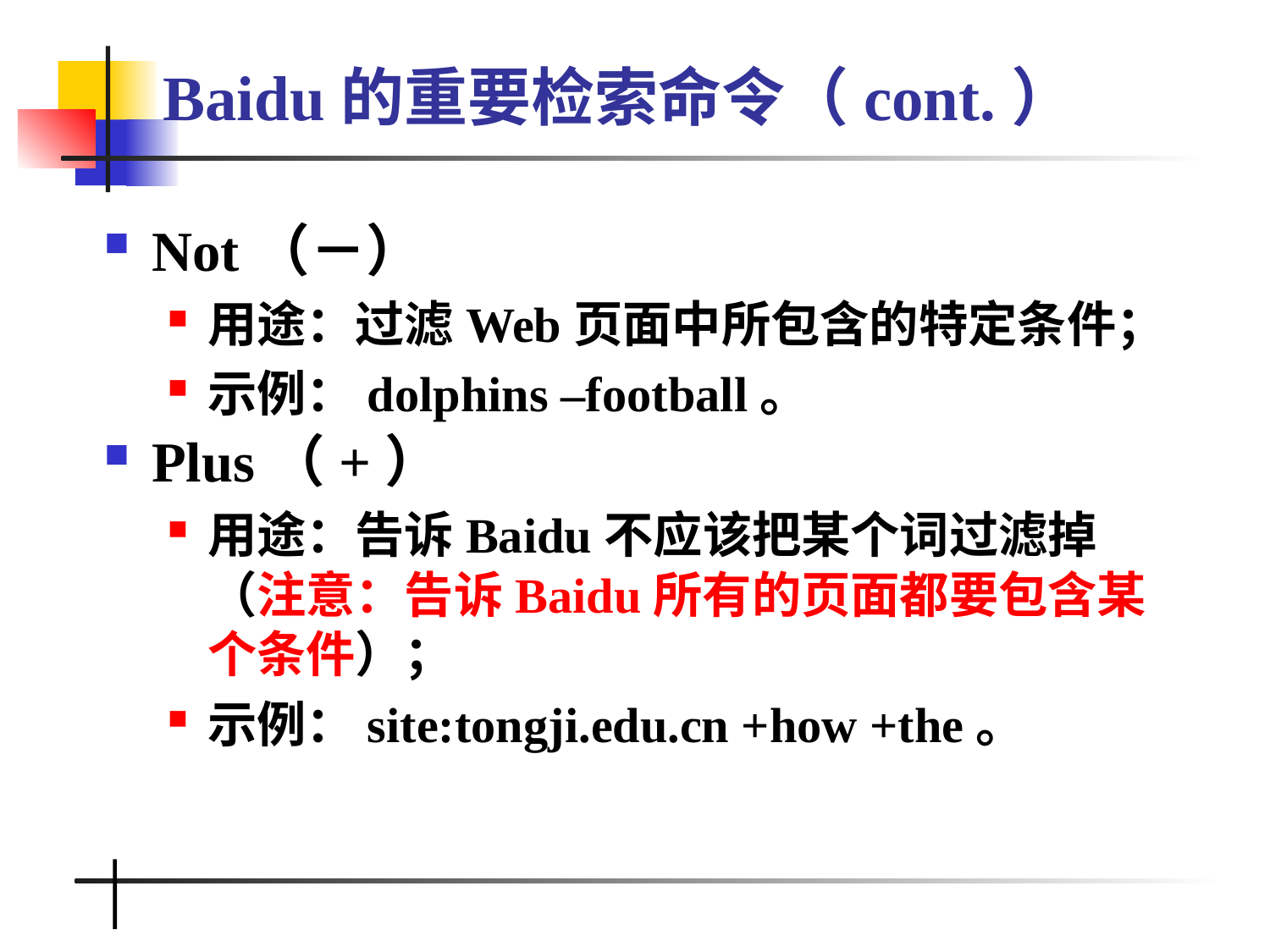

# Baidu的重要检索命令（cont.）
Not（－）
用途：过滤Web页面中所包含的特定条件；
示例：dolphins –football。
Plus（+）
用途：告诉Baidu不应该把某个词过滤掉（注意：告诉Baidu所有的页面都要包含某个条件）；
示例：site:tongji.edu.cn +how +the。